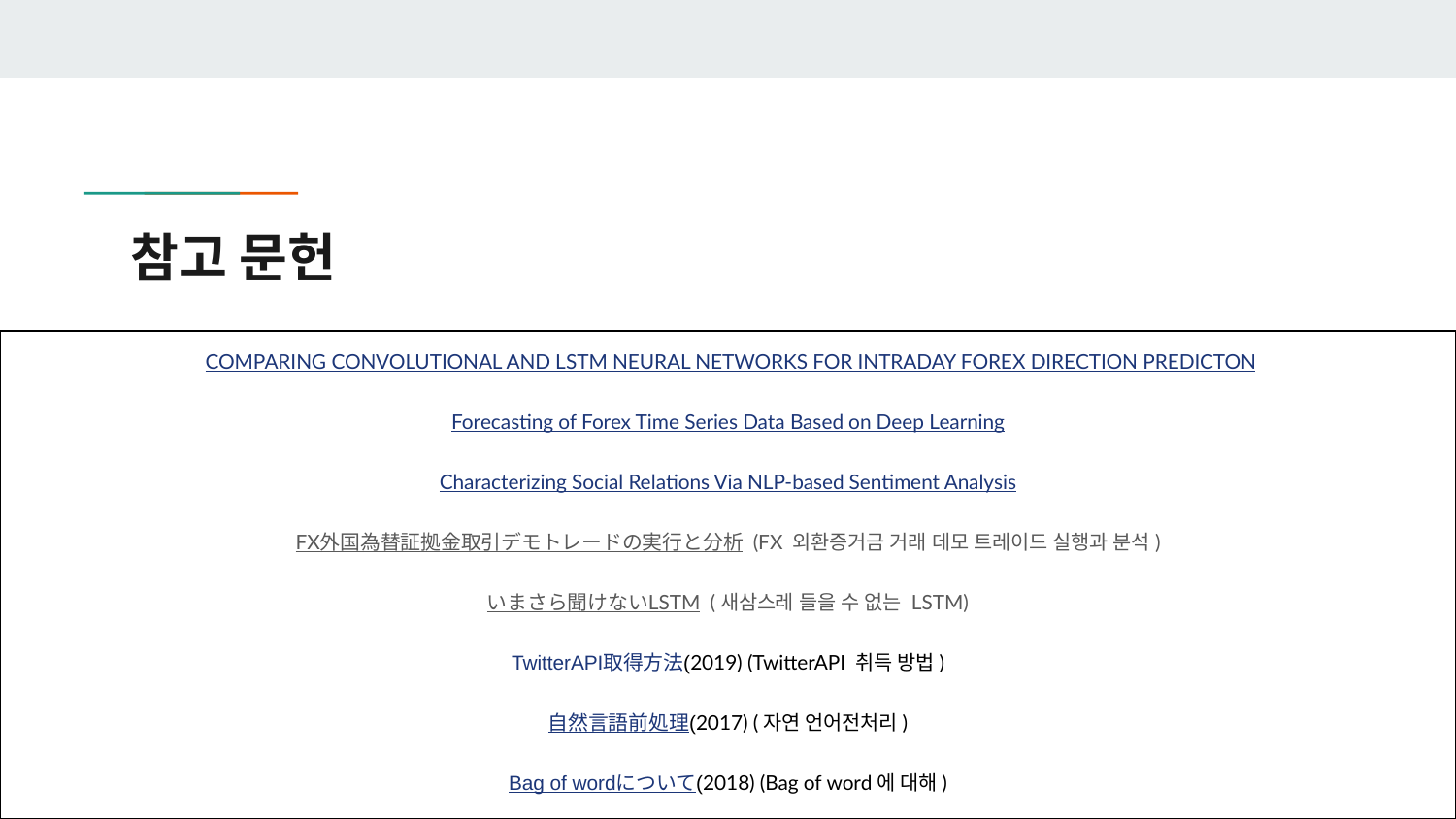

# 참고 문헌
 COMPARING CONVOLUTIONAL AND LSTM NEURAL NETWORKS FOR INTRADAY FOREX DIRECTION PREDICTON
Forecasting of Forex Time Series Data Based on Deep Learning
Characterizing Social Relations Via NLP-based Sentiment Analysis
FX外国為替証拠金取引デモトレードの実行と分析 (FX 외환증거금 거래 데모 트레이드 실행과 분석)
いまさら聞けないLSTM (새삼스레 들을 수 없는 LSTM)
TwitterAPI取得方法(2019) (TwitterAPI 취득 방법)
自然言語前処理(2017) (자연 언어전처리)
Bag of wordについて(2018) (Bag of word에 대해)